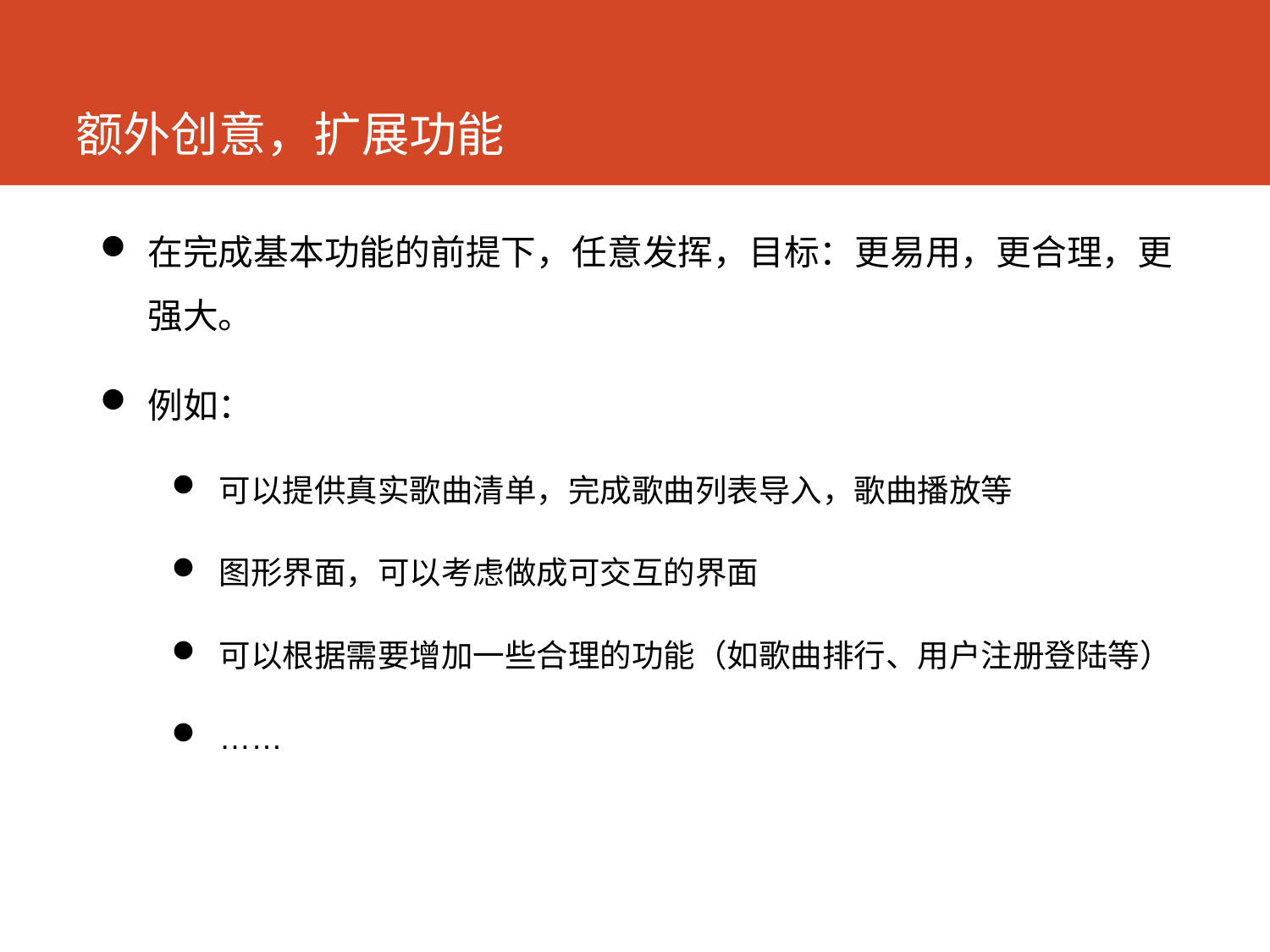

# 额外创意，扩展功能
在完成基本功能的前提下，任意发挥，目标：更易用，更合理，更强大。
例如：
可以提供真实歌曲清单，完成歌曲列表导入，歌曲播放等
图形界面，可以考虑做成可交互的界面
可以根据需要增加一些合理的功能（如歌曲排行、用户注册登陆等）
……